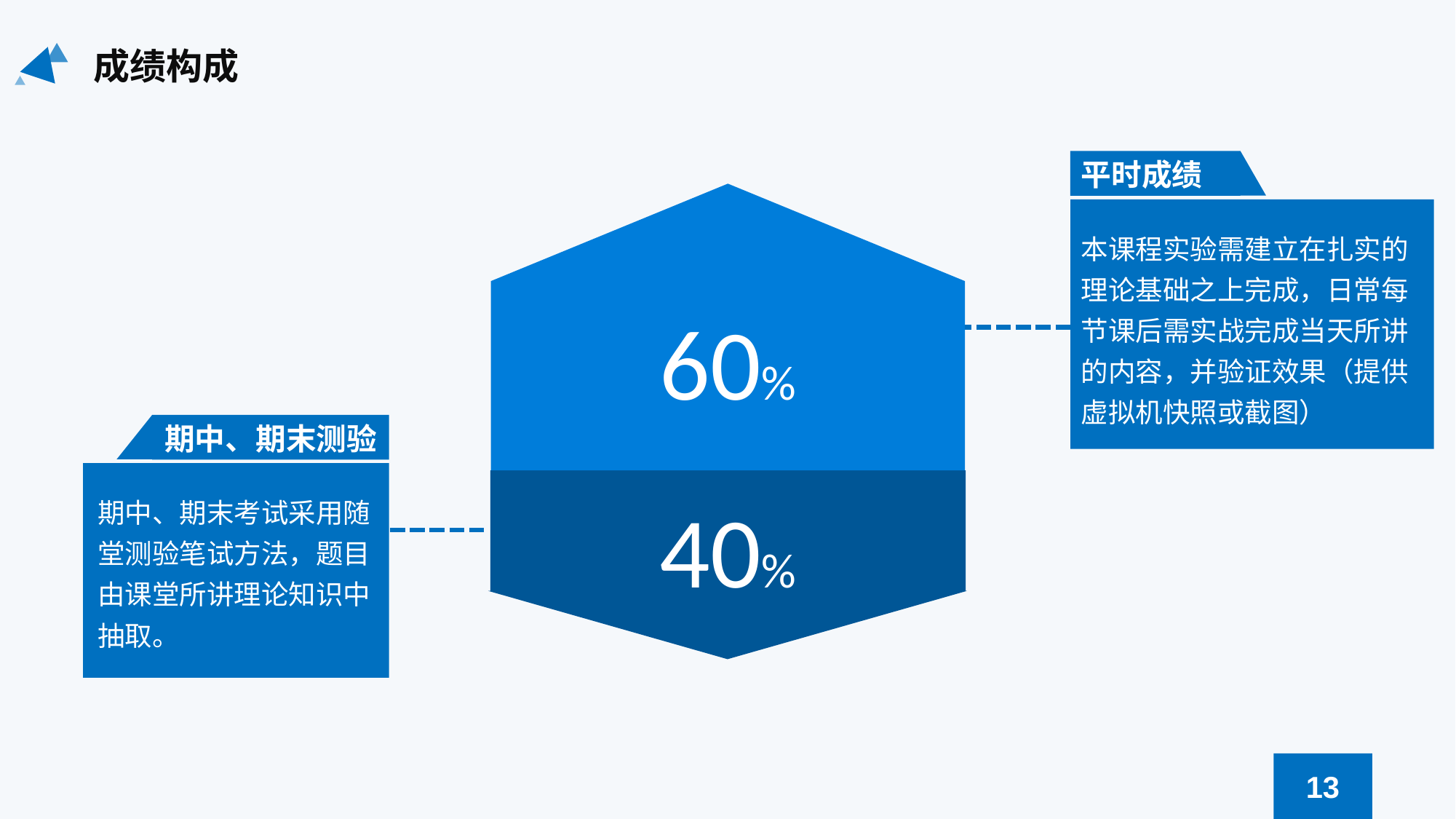

成绩构成

平时成绩

本课程实验需建立在扎实的理论基础之上完成，日常每节课后需实战完成当天所讲的内容，并验证效果（提供虚拟机快照或截图）
60%

期中、期末测验

期中、期末考试采用随堂测验笔试方法，题目由课堂所讲理论知识中抽取。
40%

13